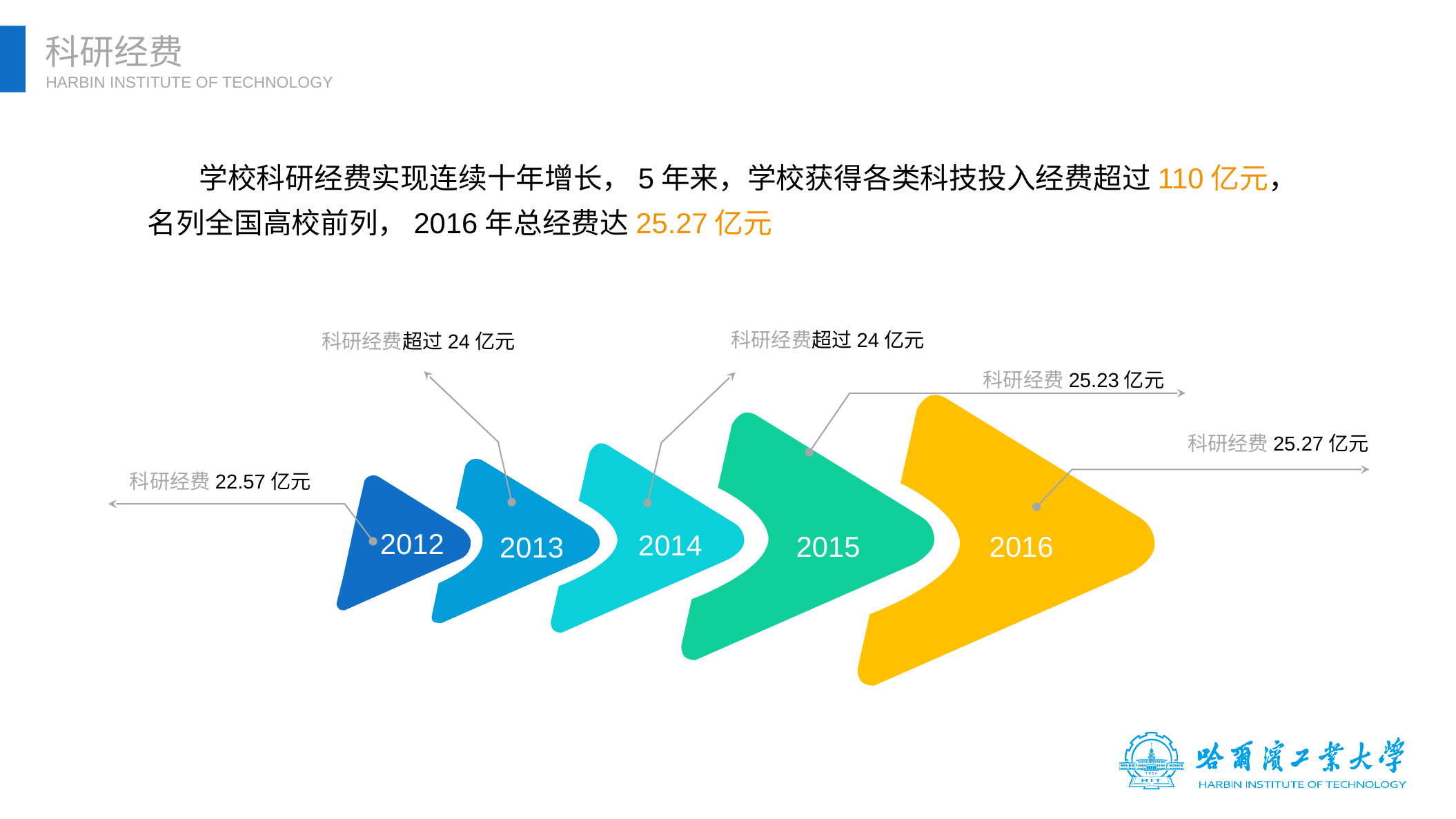

科研经费
HARBIN INSTITUTE OF TECHNOLOGY
       学校科研经费实现连续十年增长，5年来，学校获得各类科技投入经费超过110亿元，名列全国高校前列，2016年总经费达25.27亿元
科研经费超过24亿元
科研经费超过24亿元
科研经费25.23亿元

科研经费25.27亿元
科研经费22.57亿元

2012
2014
2015
2016
2013